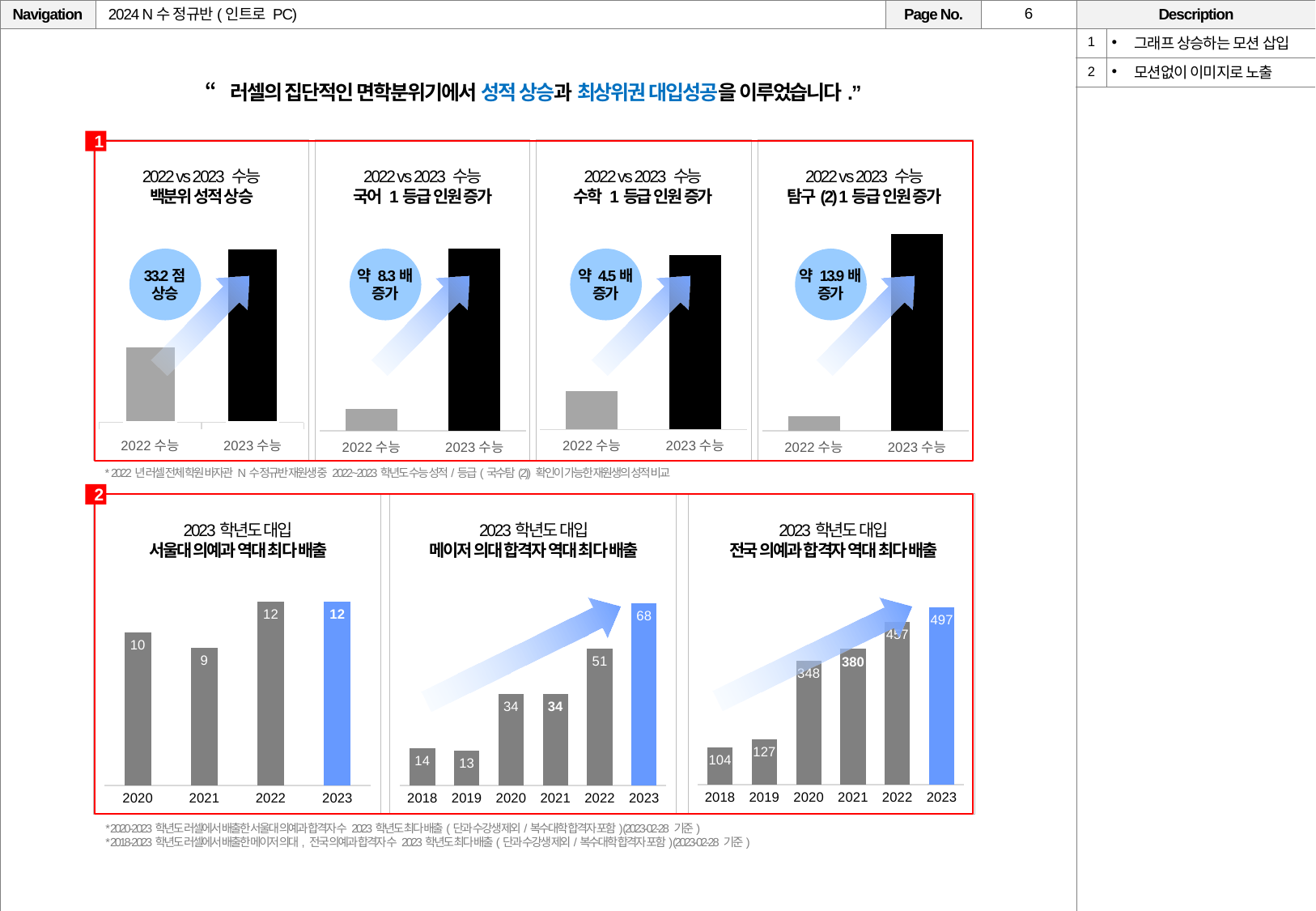

# 2024 N수 정규반(인트로 PC)
| 1 | 그래프 상승하는 모션 삽입 |
| --- | --- |
| 2 | 모션없이 이미지로 노출 |
“러셀의 집단적인 면학분위기에서 성적 상승과 최상위권 대입성공을 이루었습니다.”
1

2022 vs 2023 수능
백분위 성적 상승
2022 vs 2023 수능
국어 1등급 인원 증가
2022 vs 2023 수능
수학 1등급 인원 증가
2022 vs 2023 수능
탐구(2) 1등급 인원 증가

### Chart

| Category | 판매 |
|---|---|
| 2022수능 | 108.0 |
| 2023수능 | 490.0 |

### Chart

| Category | 판매 |
|---|---|
| 2022수능 | 215.9 |
| 2023수능 | 249.2 |

### Chart

| Category | 판매 |
|---|---|
| 2022수능 | 41.0 |
| 2023수능 | 342.0 |

### Chart

| Category | 판매 |
|---|---|
| 2022수능 | 20.0 |
| 2023수능 | 277.0 |
33.2점
상승
약 8.3배
증가
약 4.5배
증가
약 13.9배
증가

* 2022년 러셀 전체 학원 바자관 N수 정규반 재원생 중 2022~2023학년도 수능 성적/등급(국수탐(2)) 확인이 가능한 재원생의 성적 비교
2

2023학년도 대입
서울대 의예과 역대 최다 배출
2023학년도 대입
메이저 의대 합격자 역대 최다 배출
2023학년도 대입
전국 의예과 합격자 역대 최다 배출

### Chart

| Category | SKY카포 |
|---|---|
| 2018 | 104.0 |
| 2019 | 127.0 |
| 2020 | 348.0 |
| 2021 | 380.0 |
| 2022 | 457.0 |
| 2023 | 497.0 |

### Chart

| Category | SKY카포 |
|---|---|
| 2020 | 10.0 |
| 2021 | 9.0 |
| 2022 | 12.0 |
| 2023 | 12.0 |

### Chart

| Category | SKY카포 |
|---|---|
| 2018 | 14.0 |
| 2019 | 13.0 |
| 2020 | 34.0 |
| 2021 | 34.0 |
| 2022 | 51.0 |
| 2023 | 68.0 |

* 2020-2023학년도 러셀에서 배출한 서울대 의예과 합격자 수 2023학년도 최다 배출(단과 수강생 제외/복수대학 합격자 포함) (2023-02-28 기준)
* 2018-2023학년도 러셀에서 배출한 메이저 의대, 전국 의예과 합격자 수 2023학년도 최다 배출(단과 수강생 제외/복수대학 합격자 포함) (2023-02-28 기준)